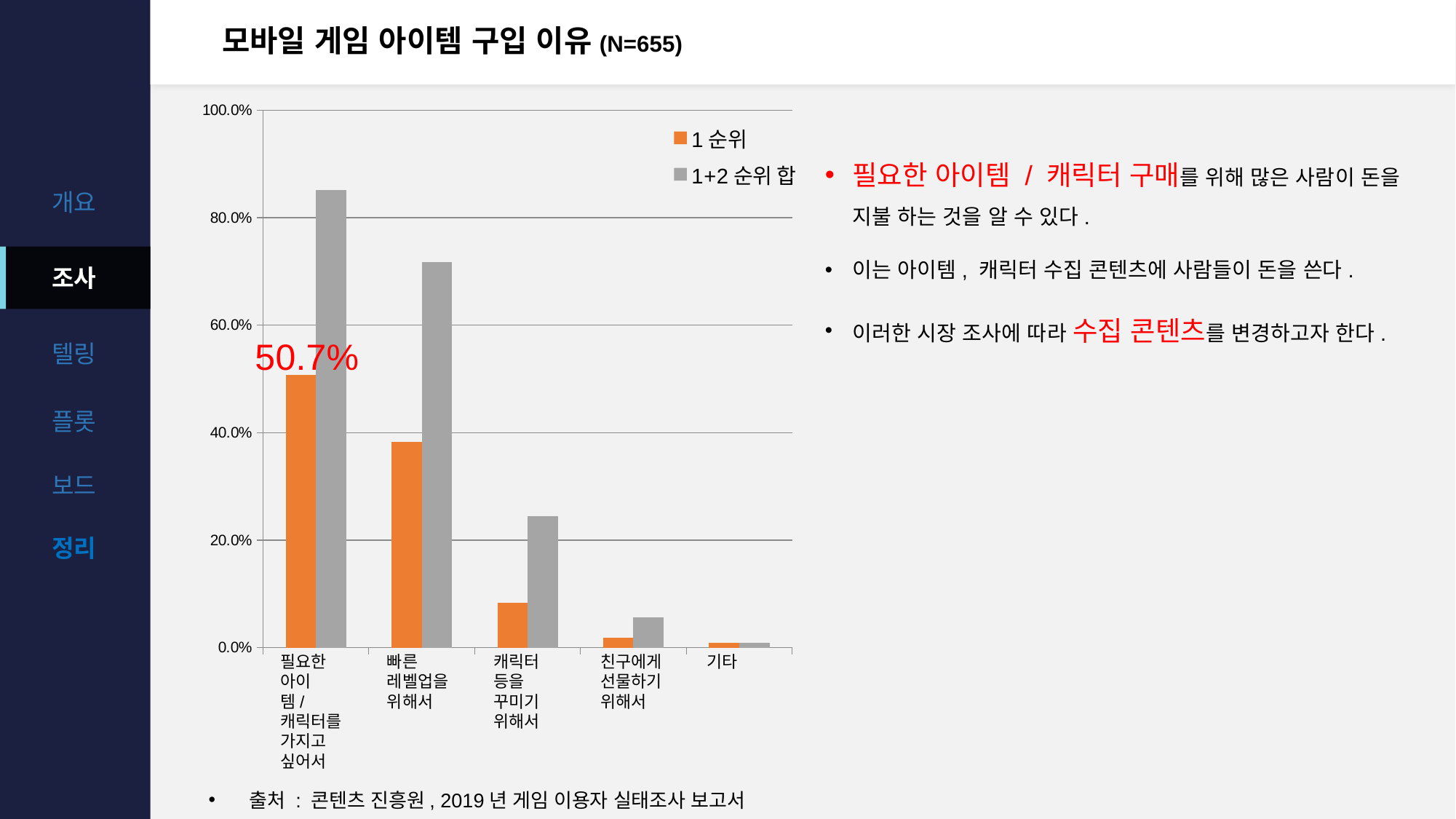

# 모바일 게임 아이템 구입 이유(N=655)

### Chart

| Category | 1순위 | 1+2순위 합 |
|---|---|---|
필요한 아이템 / 캐릭터 구매를 위해 많은 사람이 돈을 지불 하는 것을 알 수 있다.
이는 아이템, 캐릭터 수집 콘텐츠에 사람들이 돈을 쓴다.
이러한 시장 조사에 따라 수집 콘텐츠를 변경하고자 한다.
필요한 아이템/캐릭터를 가지고 싶어서
빠른 레벨업을 위해서
캐릭터 등을 꾸미기 위해서
친구에게 선물하기 위해서
기타
출처 : 콘텐츠 진흥원, 2019년 게임 이용자 실태조사 보고서